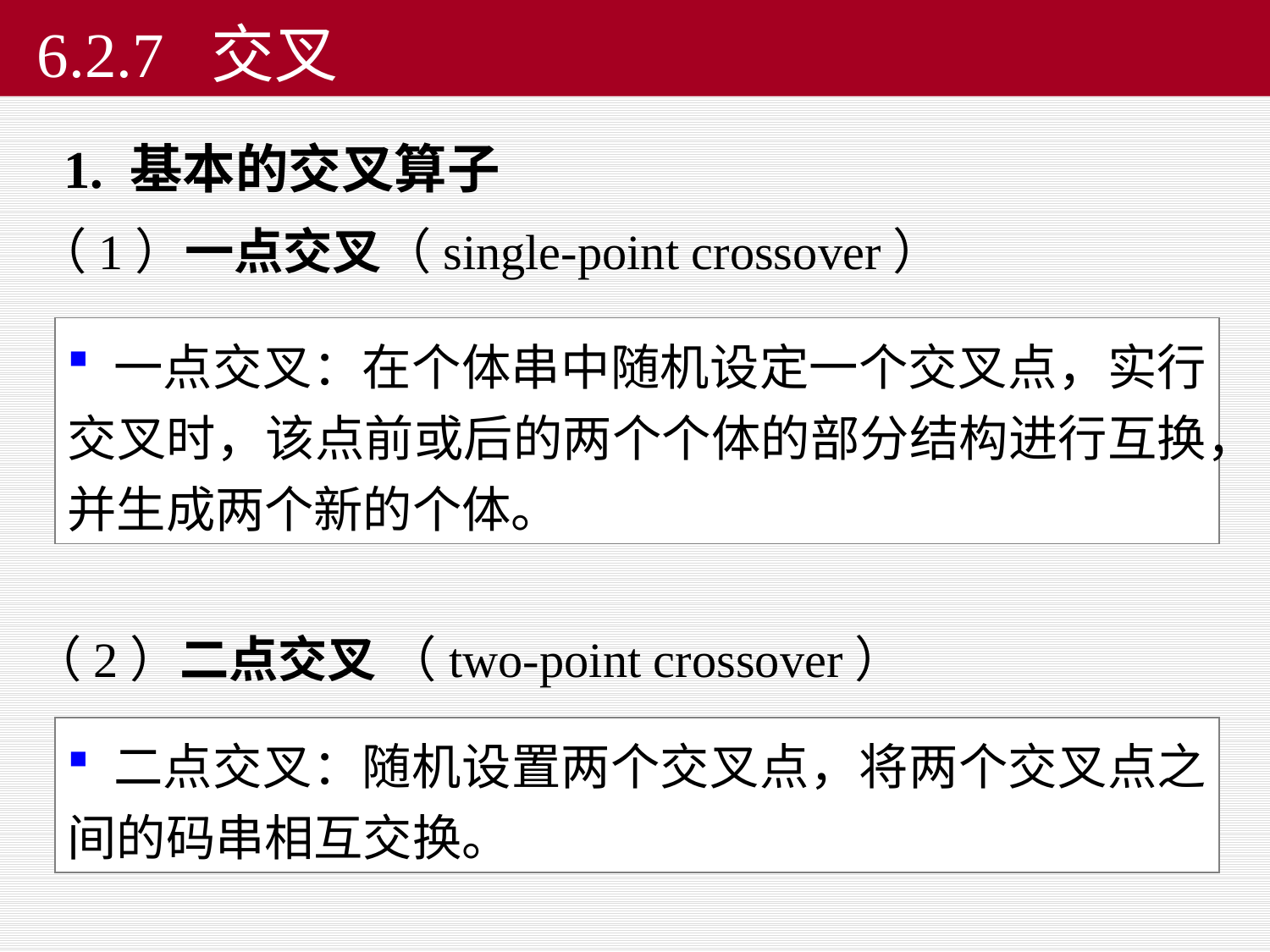

# 6.2.7  交叉
  1. 基本的交叉算子
（1）一点交叉（single-point crossover）

 一点交叉：在个体串中随机设定一个交叉点，实行交叉时，该点前或后的两个个体的部分结构进行互换，并生成两个新的个体。
（2）二点交叉 （two-point crossover）
 二点交叉：随机设置两个交叉点，将两个交叉点之间的码串相互交换。
62